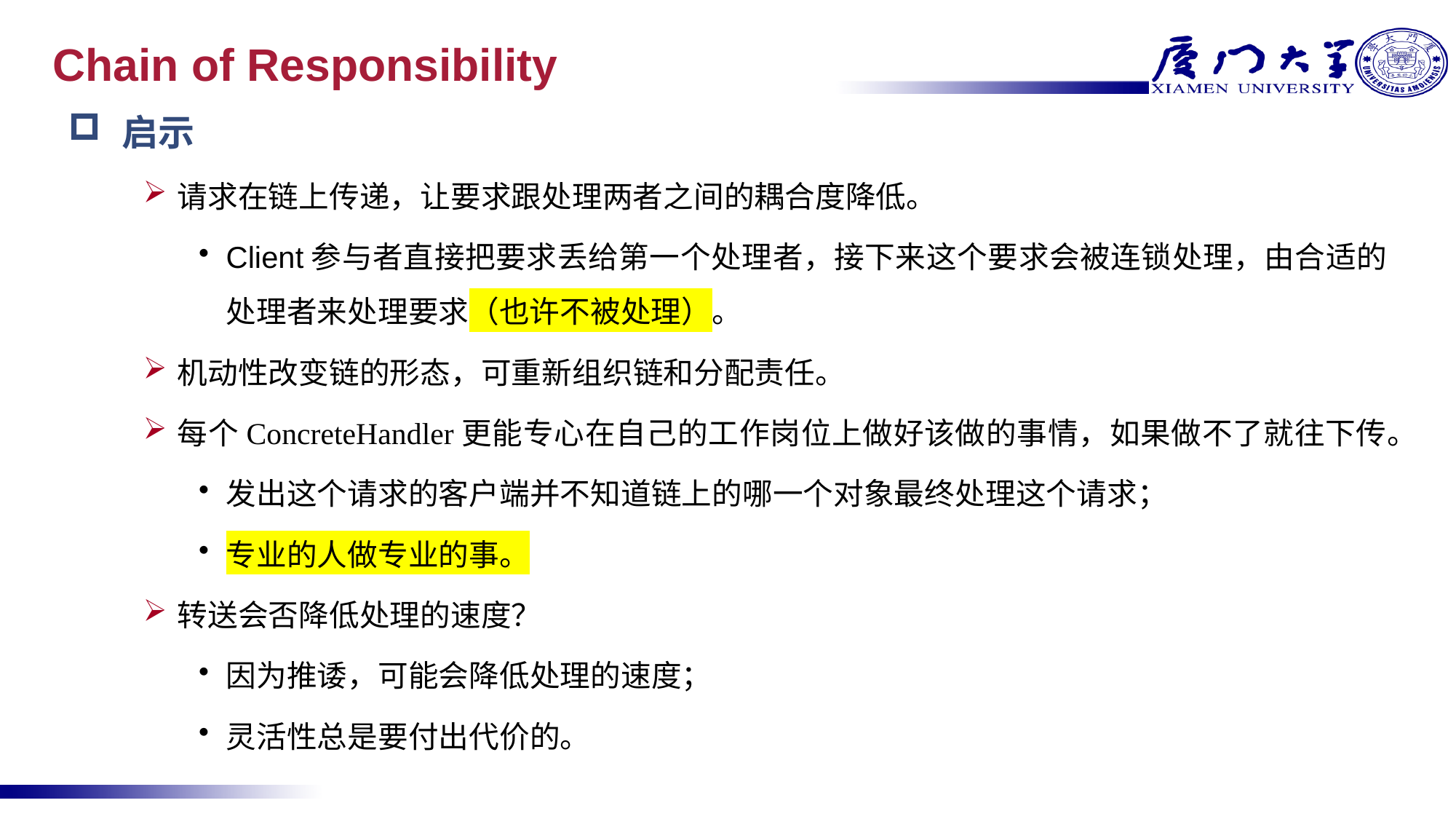

# Chain of Responsibility
启示
请求在链上传递，让要求跟处理两者之间的耦合度降低。
Client参与者直接把要求丢给第一个处理者，接下来这个要求会被连锁处理，由合适的处理者来处理要求（也许不被处理）。
机动性改变链的形态，可重新组织链和分配责任。
每个ConcreteHandler更能专心在自己的工作岗位上做好该做的事情，如果做不了就往下传。
发出这个请求的客户端并不知道链上的哪一个对象最终处理这个请求；
专业的人做专业的事。
转送会否降低处理的速度？
因为推诿，可能会降低处理的速度；
灵活性总是要付出代价的。